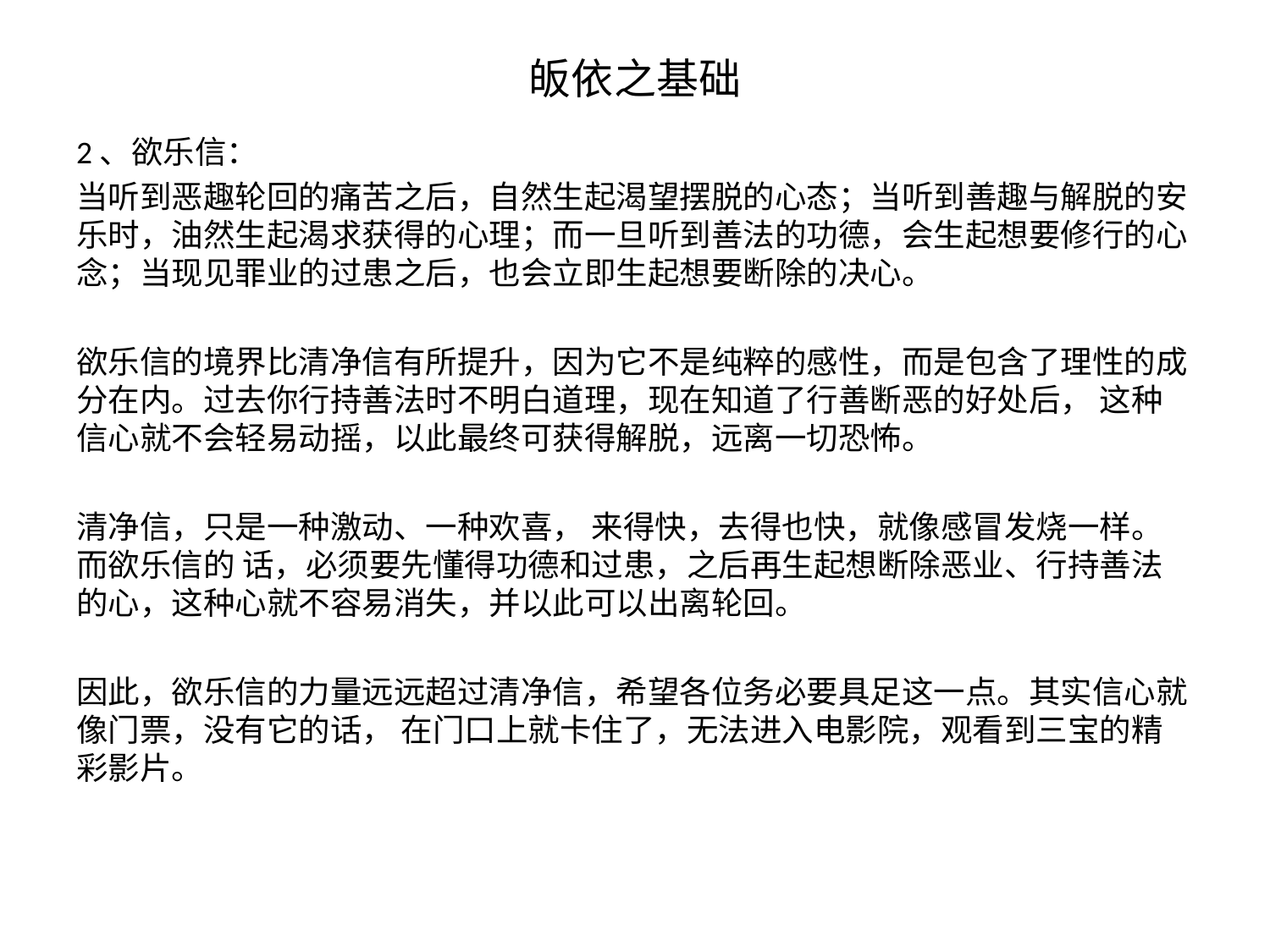

# 皈依之基础
2、欲乐信：
当听到恶趣轮回的痛苦之后，自然生起渴望摆脱的心态；当听到善趣与解脱的安乐时，油然生起渴求获得的心理；而一旦听到善法的功德，会生起想要修行的心念；当现见罪业的过患之后，也会立即生起想要断除的决心。

欲乐信的境界比清净信有所提升，因为它不是纯粹的感性，而是包含了理性的成分在内。过去你行持善法时不明白道理，现在知道了行善断恶的好处后， 这种信心就不会轻易动摇，以此最终可获得解脱，远离一切恐怖。

清净信，只是一种激动、一种欢喜， 来得快，去得也快，就像感冒发烧一样。而欲乐信的 话，必须要先懂得功德和过患，之后再生起想断除恶业、行持善法的心，这种心就不容易消失，并以此可以出离轮回。

因此，欲乐信的力量远远超过清净信，希望各位务必要具足这一点。其实信心就像门票，没有它的话， 在门口上就卡住了，无法进入电影院，观看到三宝的精彩影片。